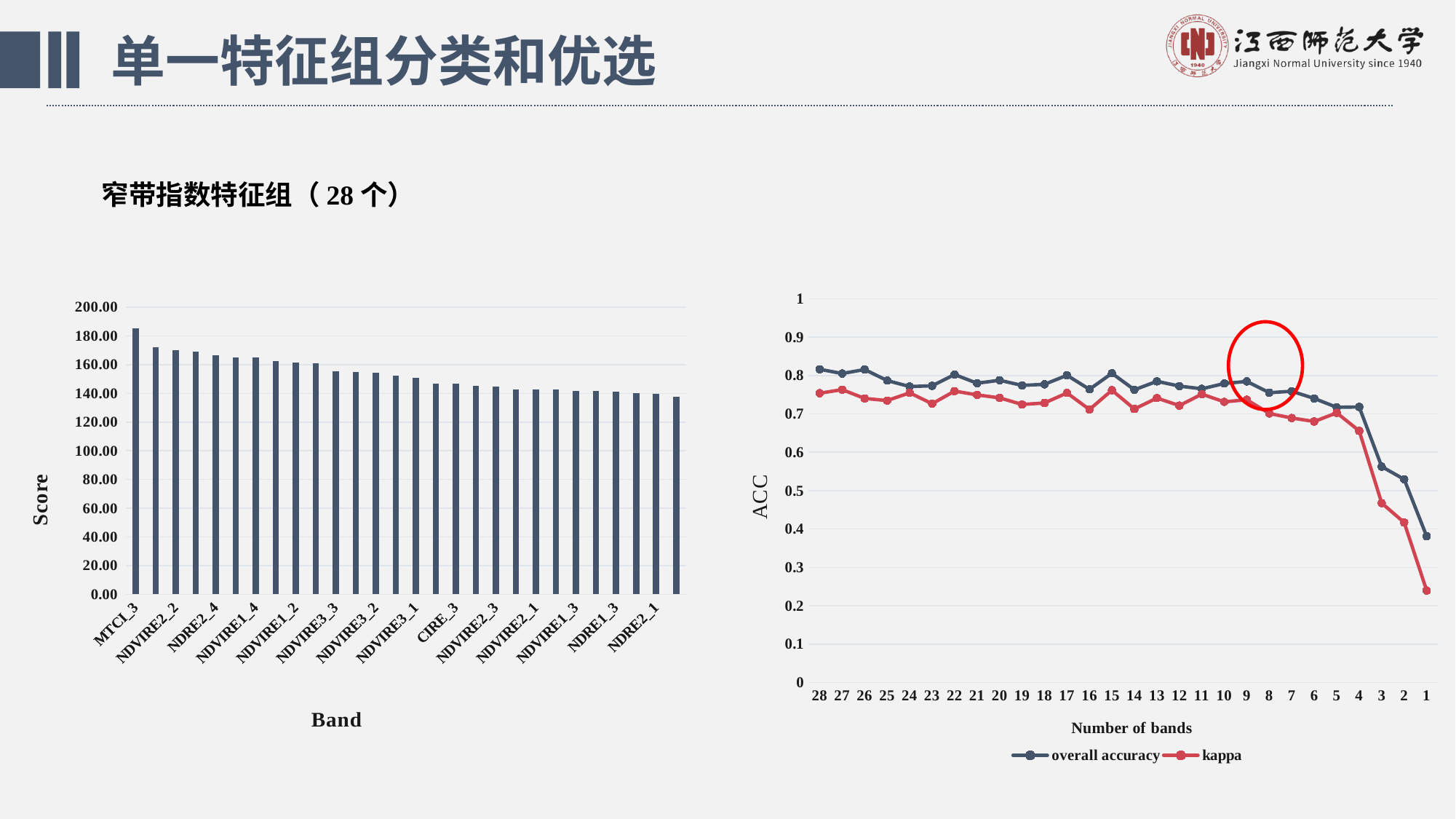

单一特征组分类和优选
窄带指数特征组（28个）

### Chart

| Category | overall accuracy | kappa |
|---|---|---|
| 28 | 0.816353887399463 | 0.754058149613495 |
| 27 | 0.805343511450381 | 0.763308927727916 |
| 26 | 0.815718157181571 | 0.740362391267003 |
| 25 | 0.786945812807881 | 0.734873281586084 |
| 24 | 0.771349862258953 | 0.755052001555871 |
| 23 | 0.773263433813892 | 0.726538028075641 |
| 22 | 0.802649006622516 | 0.759542319226568 |
| 21 | 0.78 | 0.749608062243051 |
| 20 | 0.78772378516624 | 0.741940357552516 |
| 19 | 0.774234693877551 | 0.724683600810267 |
| 18 | 0.777215189873417 | 0.728615066314032 |
| 17 | 0.800747198007472 | 0.754649495186753 |
| 16 | 0.764089121887287 | 0.71158389456243 |
| 15 | 0.805912596401028 | 0.761744639771556 |
| 14 | 0.762982689747004 | 0.712913707458814 |
| 13 | 0.784876140808344 | 0.741352882508747 |
| 12 | 0.772554002541296 | 0.721688365568879 |
| 11 | 0.765480895915678 | 0.751513532020074 |
| 10 | 0.779319041614123 | 0.731495383519978 |
| 9 | 0.784713375796178 | 0.736972542364144 |
| 8 | 0.755305867665418 | 0.701109729792503 |
| 7 | 0.759067357512953 | 0.689386707712979 |
| 6 | 0.740310077519379 | 0.680310077519379 |
| 5 | 0.717241379310344 | 0.702797231437113 |
| 4 | 0.718157181571815 | 0.655861523182222 |
| 3 | 0.56258234519104 | 0.467568743951757 |
| 2 | 0.529566360052562 | 0.41684950008883 |
| 1 | 0.381081081081081 | 0.239682251251231 |

### Chart

| Category | score |
|---|---|
| MTCI_3 | 185.38767348147934 |
| MTCI_2 | 172.35252377325577 |
| NDVIRE2_2 | 170.26027694574836 |
| NDRE1_4 | 168.84909577283895 |
| NDRE2_4 | 166.39037084829192 |
| MTCI_4 | 165.24980010798177 |
| NDVIRE1_4 | 164.99063135843846 |
| CIRE_4 | 162.20946232260044 |
| NDVIRE1_2 | 161.68124777391884 |
| NDVIRE2_4 | 160.73501078095677 |
| NDVIRE3_3 | 155.5007340591001 |
| MTCI_1 | 155.0709986217158 |
| NDVIRE3_2 | 154.14487937260202 |
| NDVIRE3_4 | 152.20646214608325 |
| NDVIRE3_1 | 150.93117886337438 |
| CIRE_2 | 146.77654653420345 |
| CIRE_3 | 146.5305254951836 |
| NDRE1_2 | 145.18220570169444 |
| NDVIRE2_3 | 144.93621323506332 |
| NDRE2_2 | 142.93227794811486 |
| NDVIRE2_1 | 142.66488804571233 |
| NDVIRE1_1 | 142.61453664560023 |
| NDVIRE1_3 | 141.47276604580938 |
| CIRE_1 | 141.444028640004 |
| NDRE1_3 | 141.03549313137523 |
| NDRE2_3 | 139.90978901694777 |
| NDRE2_1 | 139.45456294917523 |
| NDRE1_1 | 137.7723320436099 |